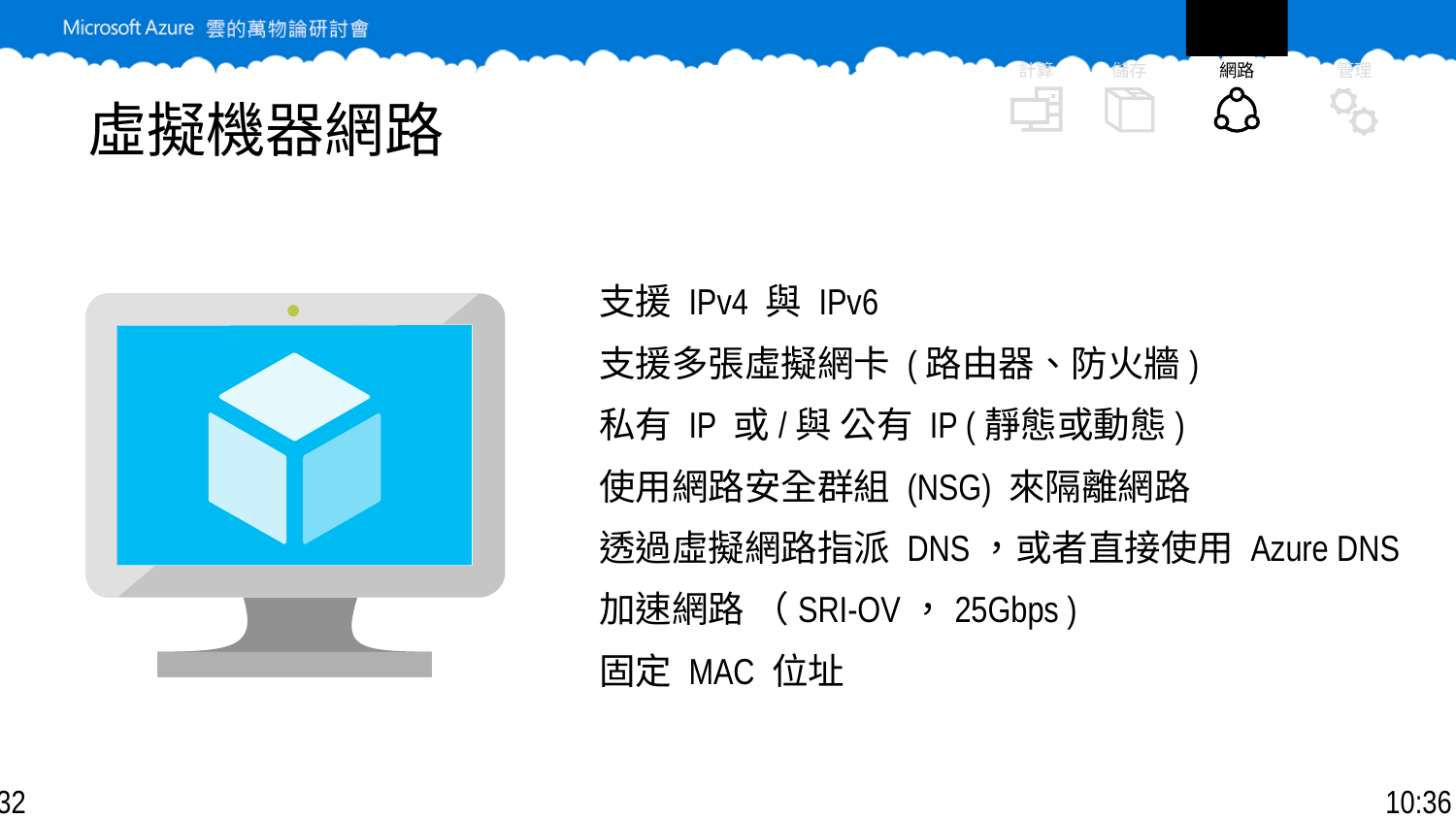

計算

管理
網路

儲存

# 虛擬機器網路

支援 IPv4 與 IPv6
支援多張虛擬網卡 (路由器、防火牆)
私有 IP 或/與 公有 IP (靜態或動態)
使用網路安全群組 (NSG) 來隔離網路
透過虛擬網路指派 DNS，或者直接使用 Azure DNS
加速網路 （SRI-OV，25Gbps )
固定 MAC 位址